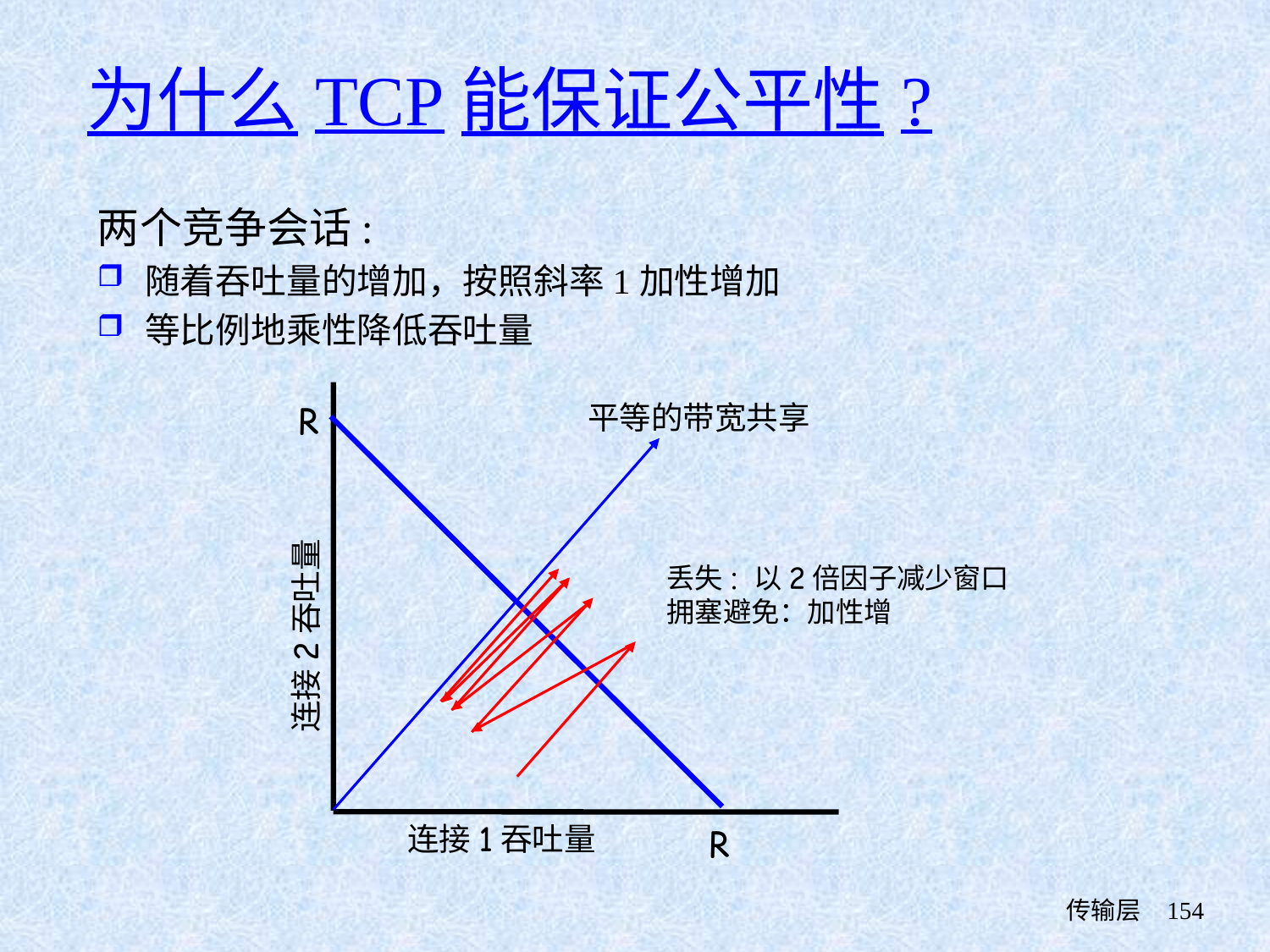

# 为什么TCP能保证公平性?
两个竞争会话:
随着吞吐量的增加，按照斜率1加性增加
等比例地乘性降低吞吐量

平等的带宽共享
R

丢失: 以2倍因子减少窗口
拥塞避免：加性增

连接2吞吐量

连接1吞吐量
R
 传输层
154